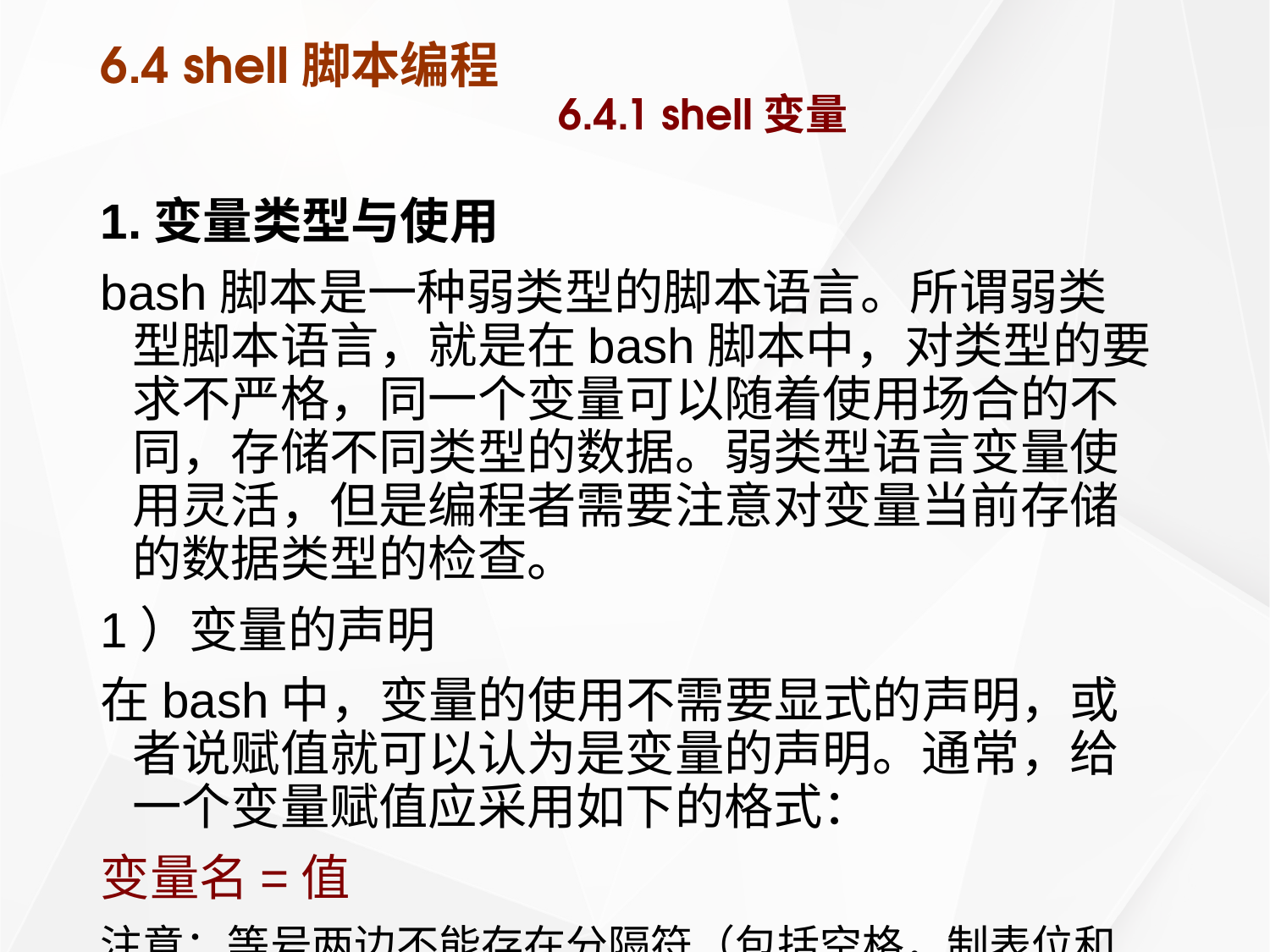

# 6.4 shell脚本编程 6.4.1 shell变量
1.变量类型与使用
bash脚本是一种弱类型的脚本语言。所谓弱类型脚本语言，就是在bash脚本中，对类型的要求不严格，同一个变量可以随着使用场合的不同，存储不同类型的数据。弱类型语言变量使用灵活，但是编程者需要注意对变量当前存储的数据类型的检查。
1）变量的声明
在bash中，变量的使用不需要显式的声明，或者说赋值就可以认为是变量的声明。通常，给一个变量赋值应采用如下的格式：
变量名=值
注意：等号两边不能存在分隔符（包括空格，制表位和回车符）。